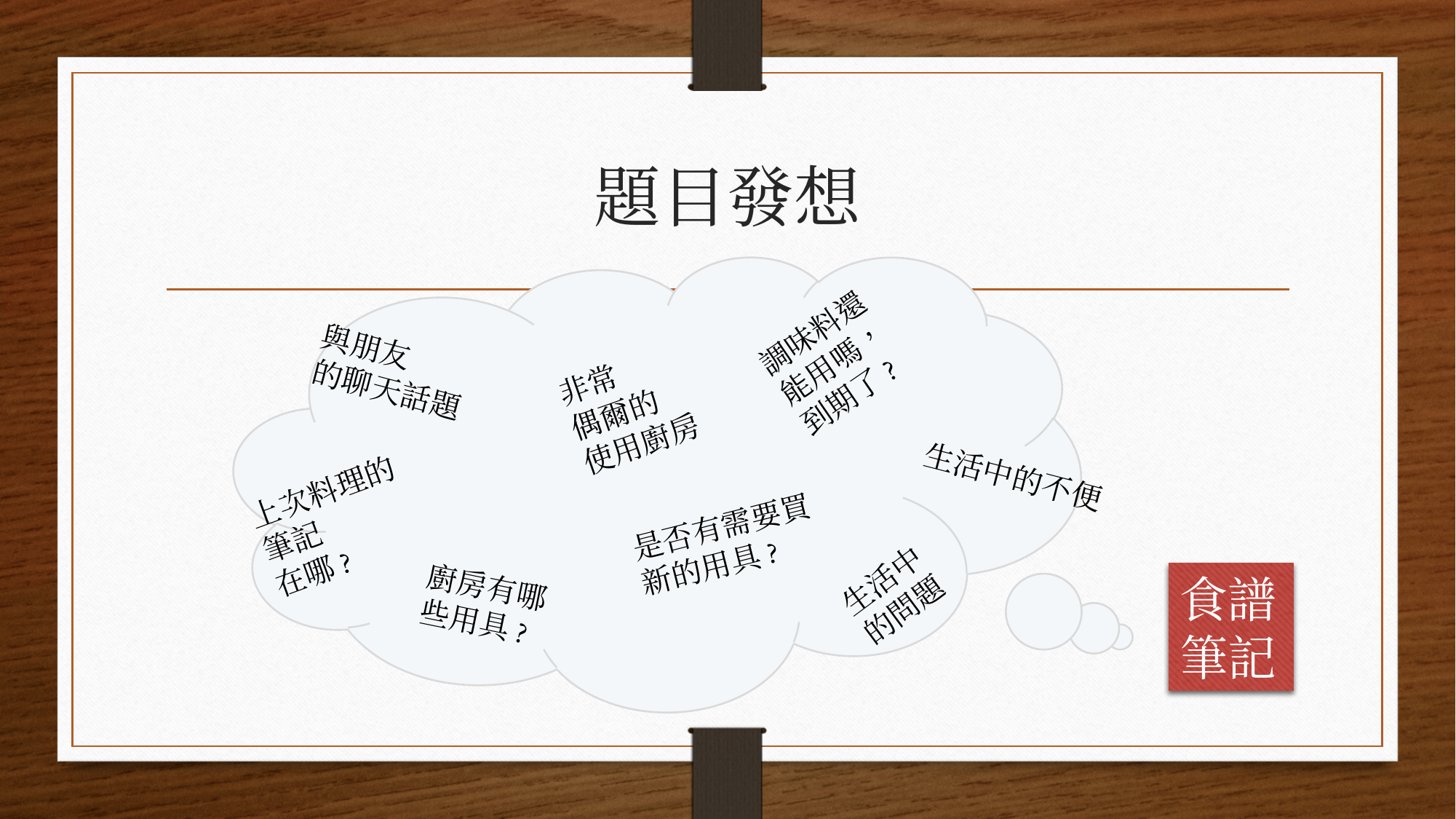

# 題目發想

調味料還
能用嗎，
到期了?
非常
偶爾的
使用廚房
與朋友
的聊天話題
上次料理的
筆記
在哪?
生活中的不便
是否有需要買
新的用具?
生活中
的問題
食譜
筆記
廚房有哪
些用具?